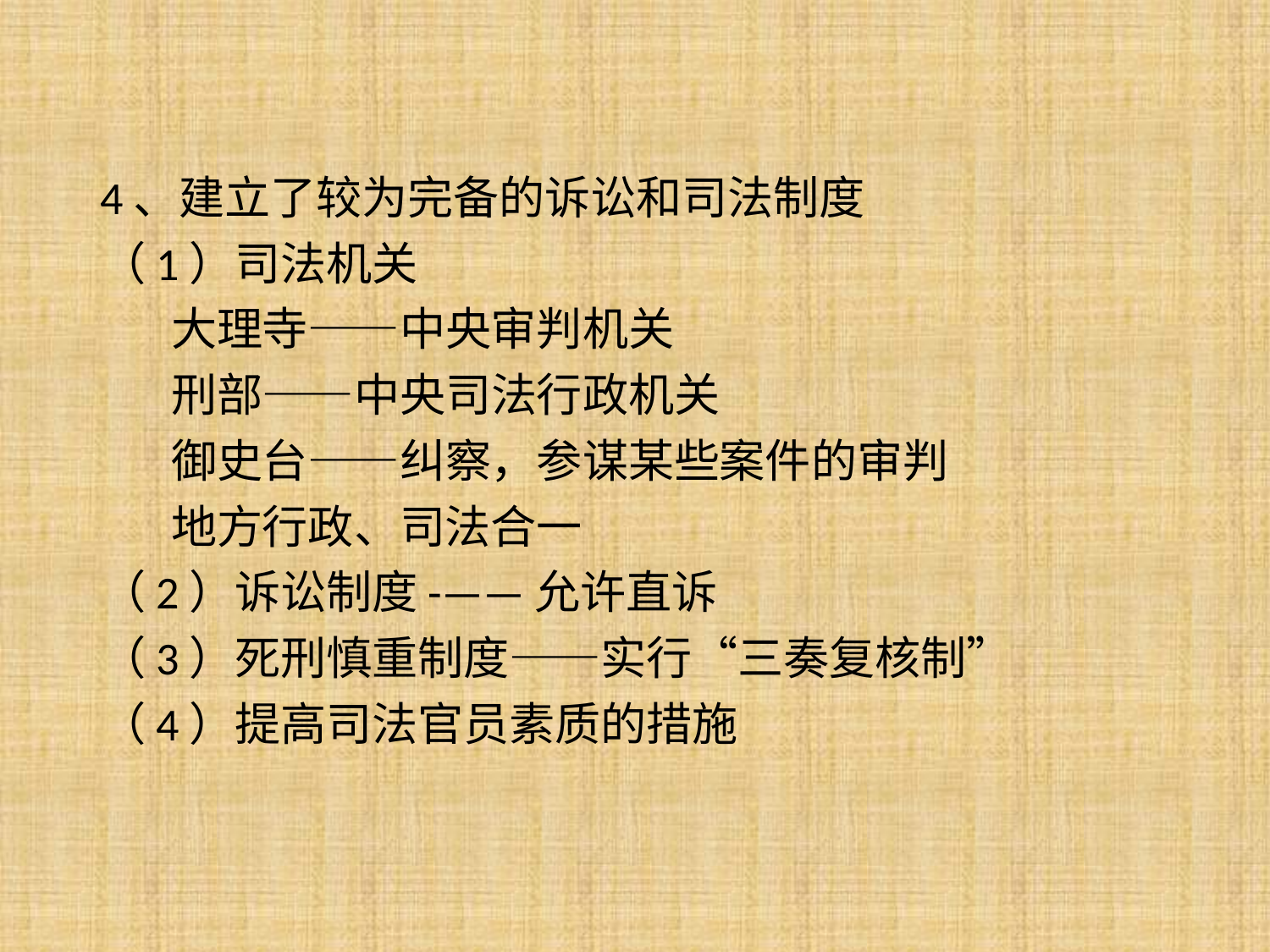

4、建立了较为完备的诉讼和司法制度
（1）司法机关
      大理寺——中央审判机关
      刑部——中央司法行政机关
      御史台——纠察，参谋某些案件的审判
      地方行政、司法合一
（2）诉讼制度-——允许直诉
（3）死刑慎重制度——实行“三奏复核制”
（4）提高司法官员素质的措施